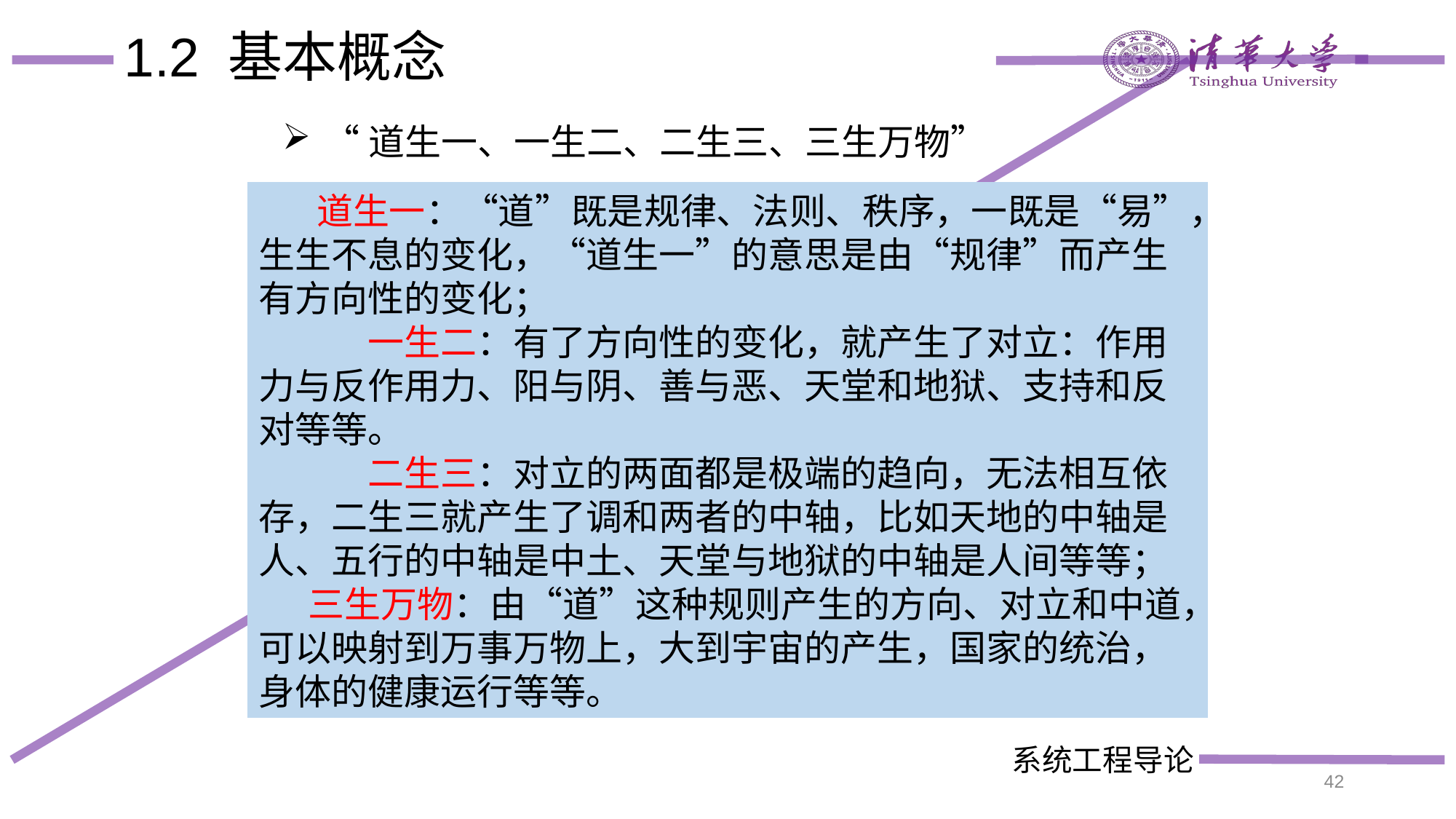

# 1.2 基本概念
“道生一、一生二、二生三、三生万物”
      道生一：“道”既是规律、法则、秩序，一既是“易”，生生不息的变化，“道生一”的意思是由“规律”而产生有方向性的变化；
	一生二：有了方向性的变化，就产生了对立：作用力与反作用力、阳与阴、善与恶、天堂和地狱、支持和反对等等。
	二生三：对立的两面都是极端的趋向，无法相互依存，二生三就产生了调和两者的中轴，比如天地的中轴是人、五行的中轴是中土、天堂与地狱的中轴是人间等等；
     三生万物：由“道”这种规则产生的方向、对立和中道，可以映射到万事万物上，大到宇宙的产生，国家的统治，身体的健康运行等等。
42